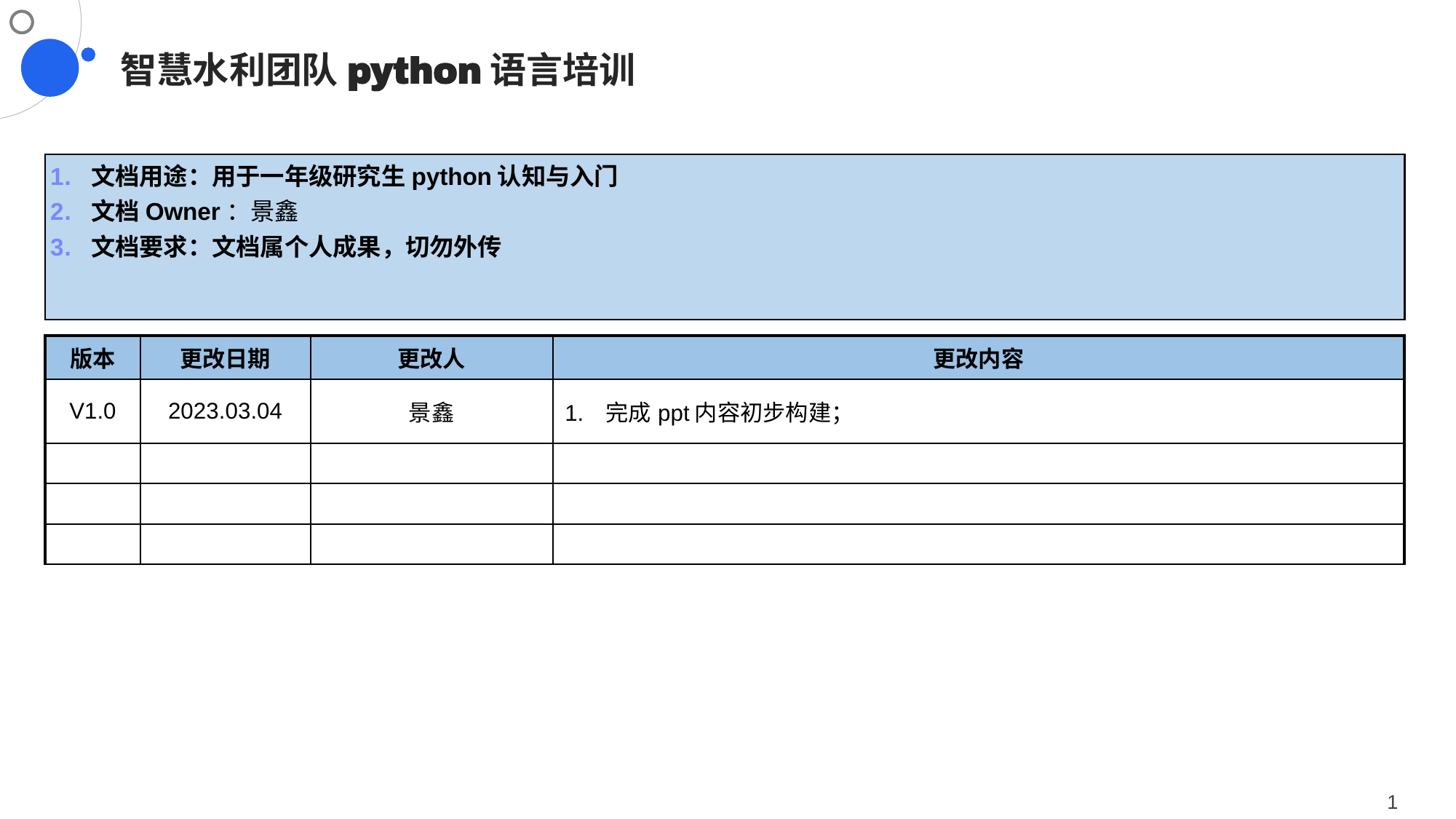

# 智慧水利团队python语言培训
文档用途：用于一年级研究生python认知与入门
文档Owner：景鑫
文档要求：文档属个人成果，切勿外传
| 版本 | 更改日期 | 更改人 | 更改内容 |
| --- | --- | --- | --- |
| V1.0 | 2023.03.04 | 景鑫 | 完成ppt内容初步构建； |
|  |  |  |  |
|  |  |  |  |
|  |  |  |  |